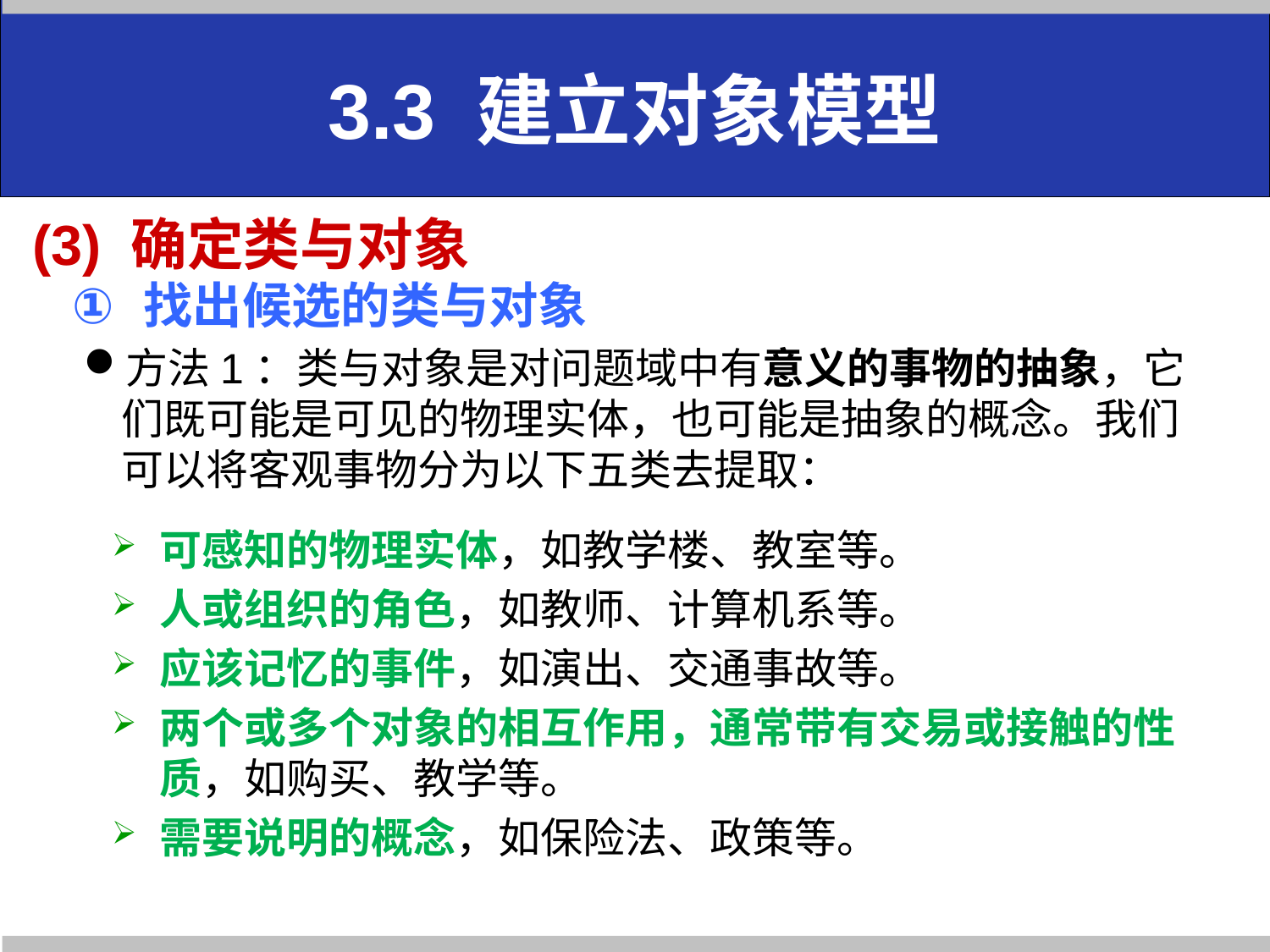

3.3 建立对象模型
# (3) 确定类与对象
找出候选的类与对象
方法1：类与对象是对问题域中有意义的事物的抽象，它们既可能是可见的物理实体，也可能是抽象的概念。我们可以将客观事物分为以下五类去提取：
可感知的物理实体，如教学楼、教室等。
人或组织的角色，如教师、计算机系等。
应该记忆的事件，如演出、交通事故等。
两个或多个对象的相互作用，通常带有交易或接触的性质，如购买、教学等。
需要说明的概念，如保险法、政策等。
187